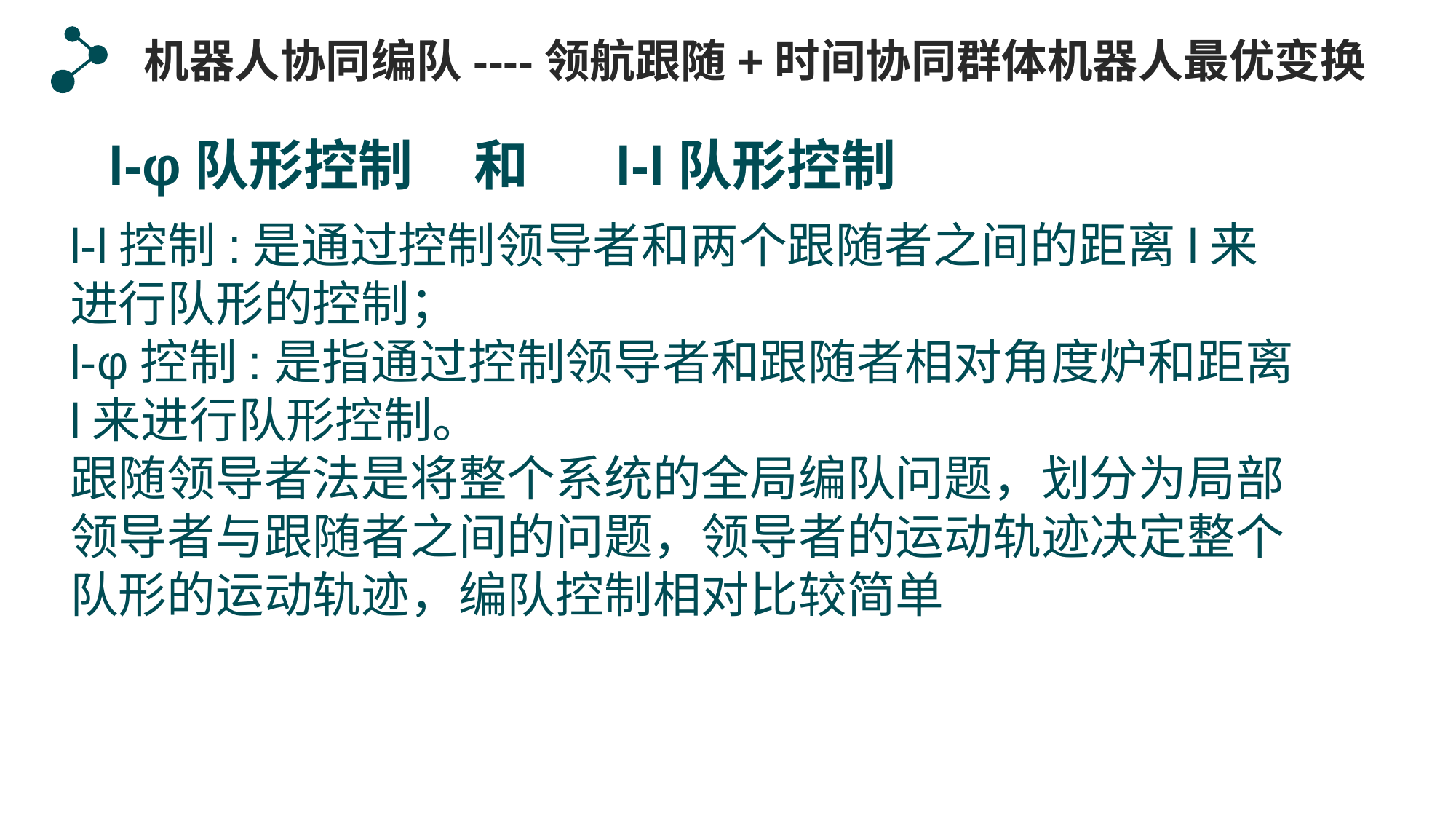

机器人协同编队----领航跟随+时间协同群体机器人最优变换
l-φ队形控制     和      l-l队形控制
l-l控制:是通过控制领导者和两个跟随者之间的距离l来进行队形的控制；
l-φ控制:是指通过控制领导者和跟随者相对角度炉和距离l来进行队形控制。
跟随领导者法是将整个系统的全局编队问题，划分为局部领导者与跟随者之间的问题，领导者的运动轨迹决定整个队形的运动轨迹，编队控制相对比较简单